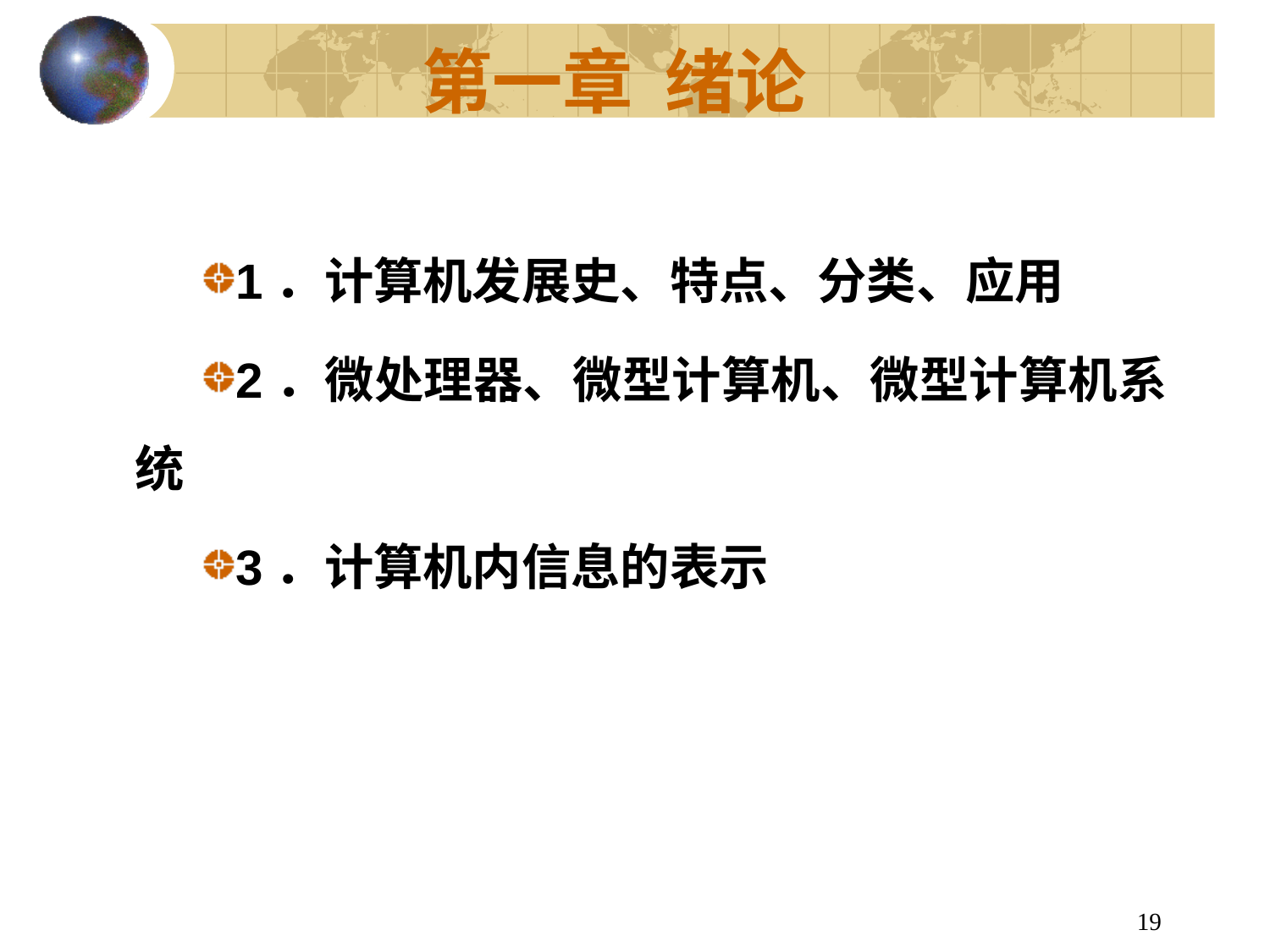

第一章  绪论
1．计算机发展史、特点、分类、应用
2．微处理器、微型计算机、微型计算机系统
3．计算机内信息的表示

19